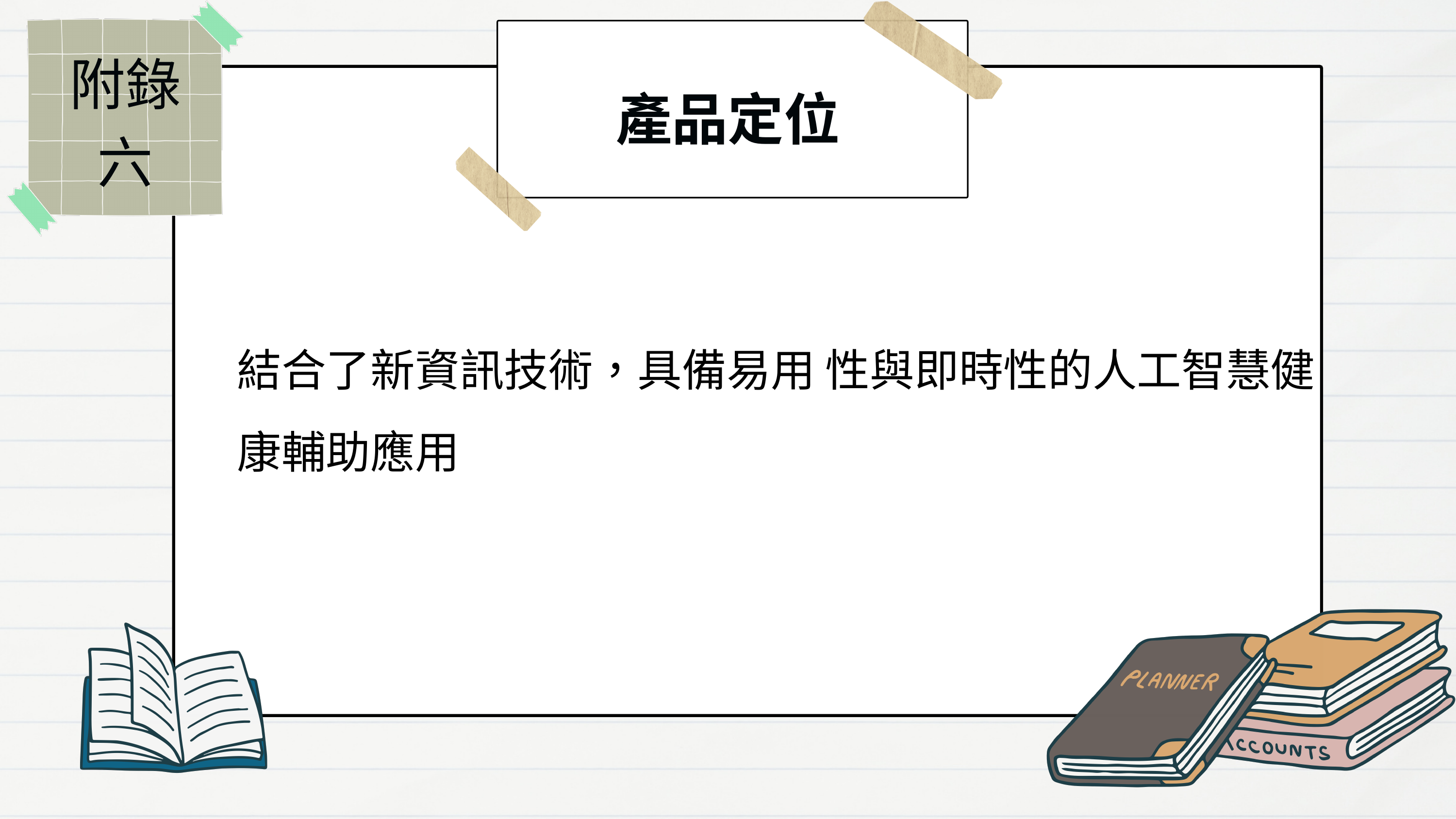

附錄六

產品定位
結合了新資訊技術，具備易用 性與即時性的人工智慧健康輔助應用